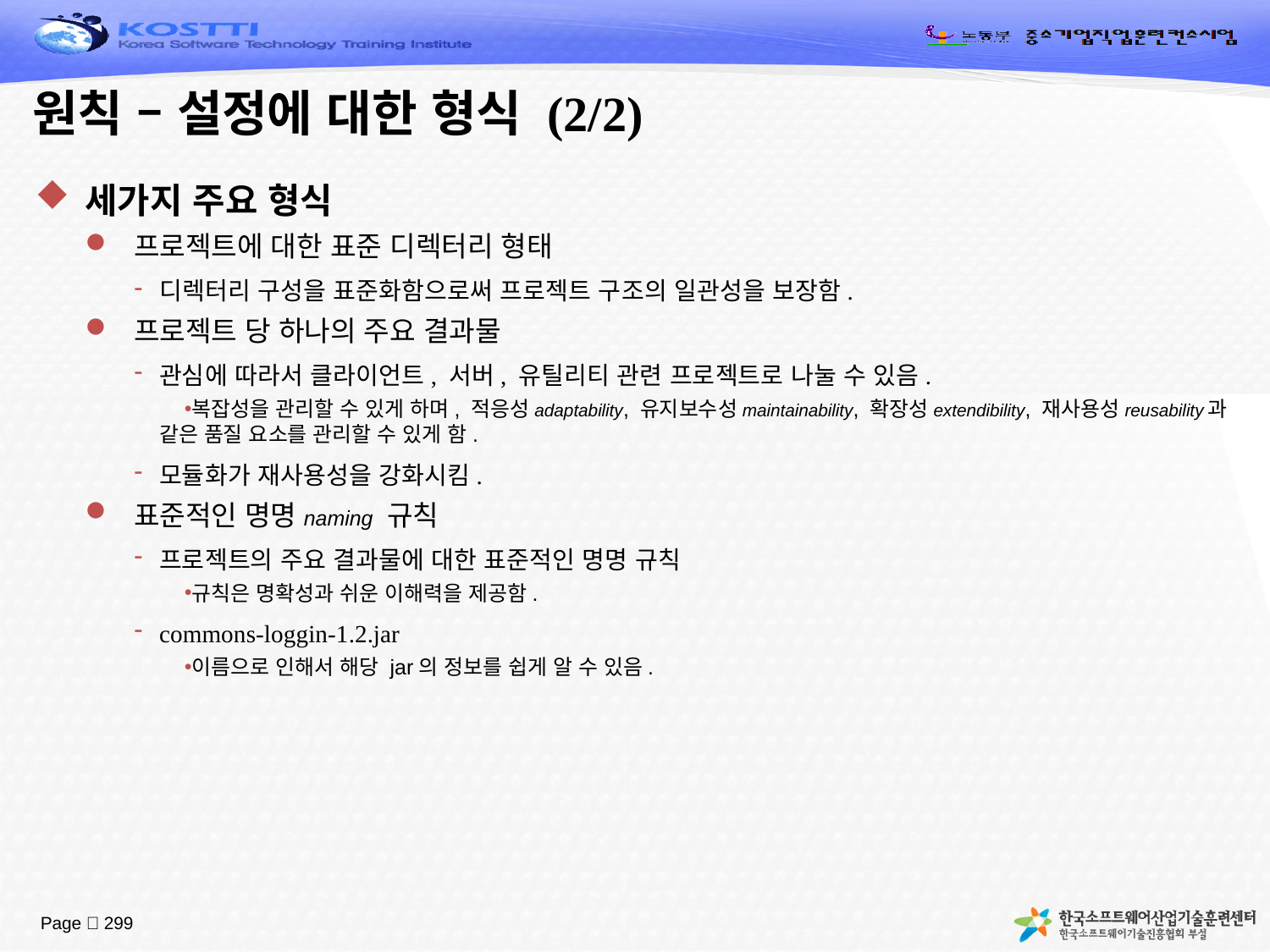

# 원칙 – 설정에 대한 형식 (2/2)
세가지 주요 형식
프로젝트에 대한 표준 디렉터리 형태
디렉터리 구성을 표준화함으로써 프로젝트 구조의 일관성을 보장함.
프로젝트 당 하나의 주요 결과물
관심에 따라서 클라이언트, 서버, 유틸리티 관련 프로젝트로 나눌 수 있음.
복잡성을 관리할 수 있게 하며, 적응성adaptability, 유지보수성maintainability, 확장성extendibility, 재사용성reusability과 같은 품질 요소를 관리할 수 있게 함.
모듈화가 재사용성을 강화시킴.
표준적인 명명naming 규칙
프로젝트의 주요 결과물에 대한 표준적인 명명 규칙
규칙은 명확성과 쉬운 이해력을 제공함.
commons-loggin-1.2.jar
이름으로 인해서 해당 jar의 정보를 쉽게 알 수 있음.